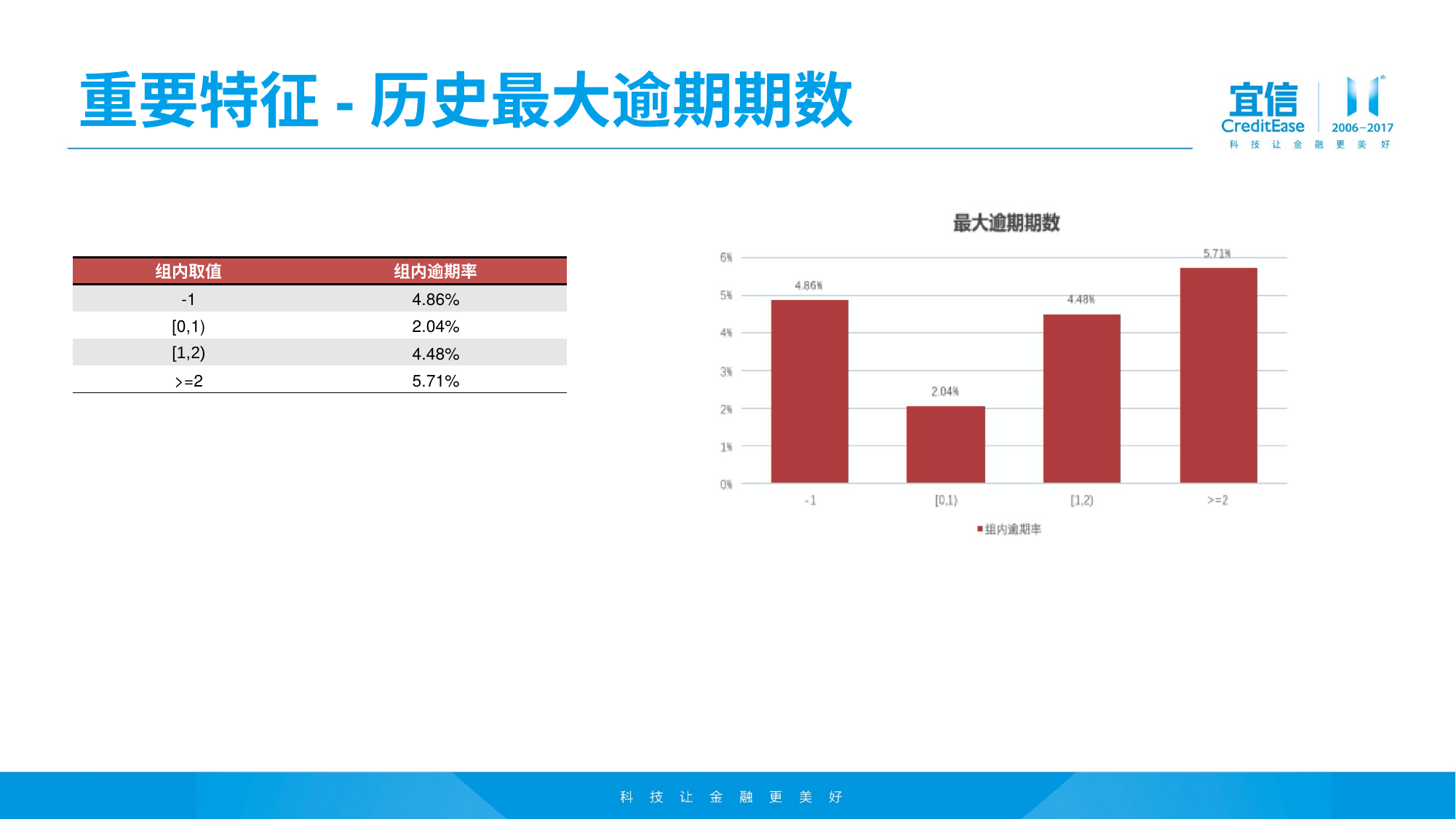

# 重要特征-历史最大逾期期数

### Chart: 最大逾期期数

| Category | 组内逾期率 |
|---|---|
| Bin 0 | 0.0486295313881521 |
| Bin 1 | 0.0204014478446858 |
| Bin 2 | 0.0448153934709317 |
| Bin 3 | 0.0570517100675124 |
| 组内取值 | 组内逾期率 |
| --- | --- |
| -1 | 4.86% |
| [0,1) | 2.04% |
| [1,2) | 4.48% |
| >=2 | 5.71% |